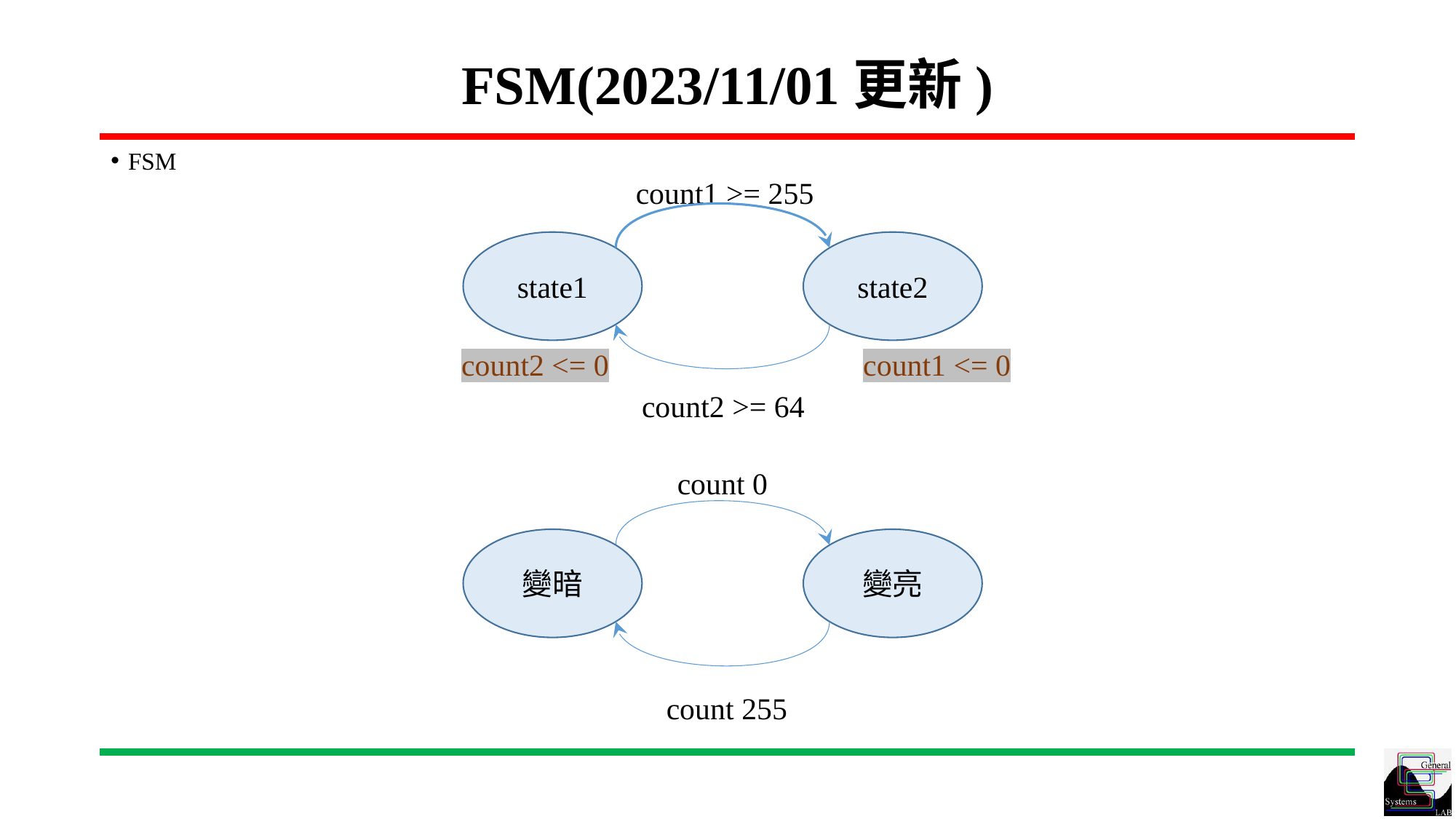

# FSM(2023/11/01更新)
FSM
count1 >= 255
state1
state2
count2 <= 0
count1 <= 0
count2 >= 64
count 0
變暗
變亮
count 255